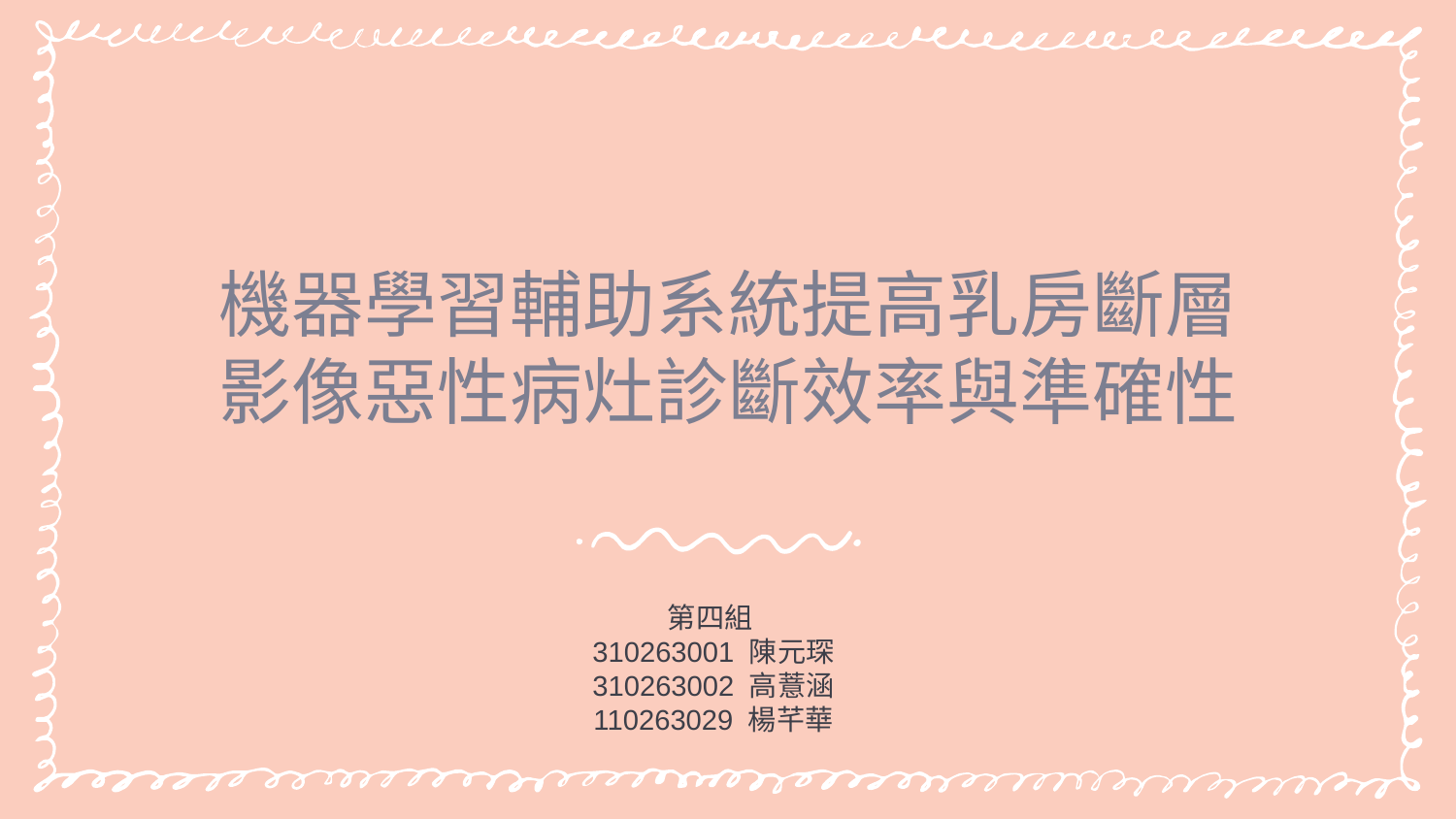

# 機器學習輔助系統提高乳房斷層影像惡性病灶診斷效率與準確性
第四組
310263001 陳元琛
310263002 高薏涵
110263029 楊芊華